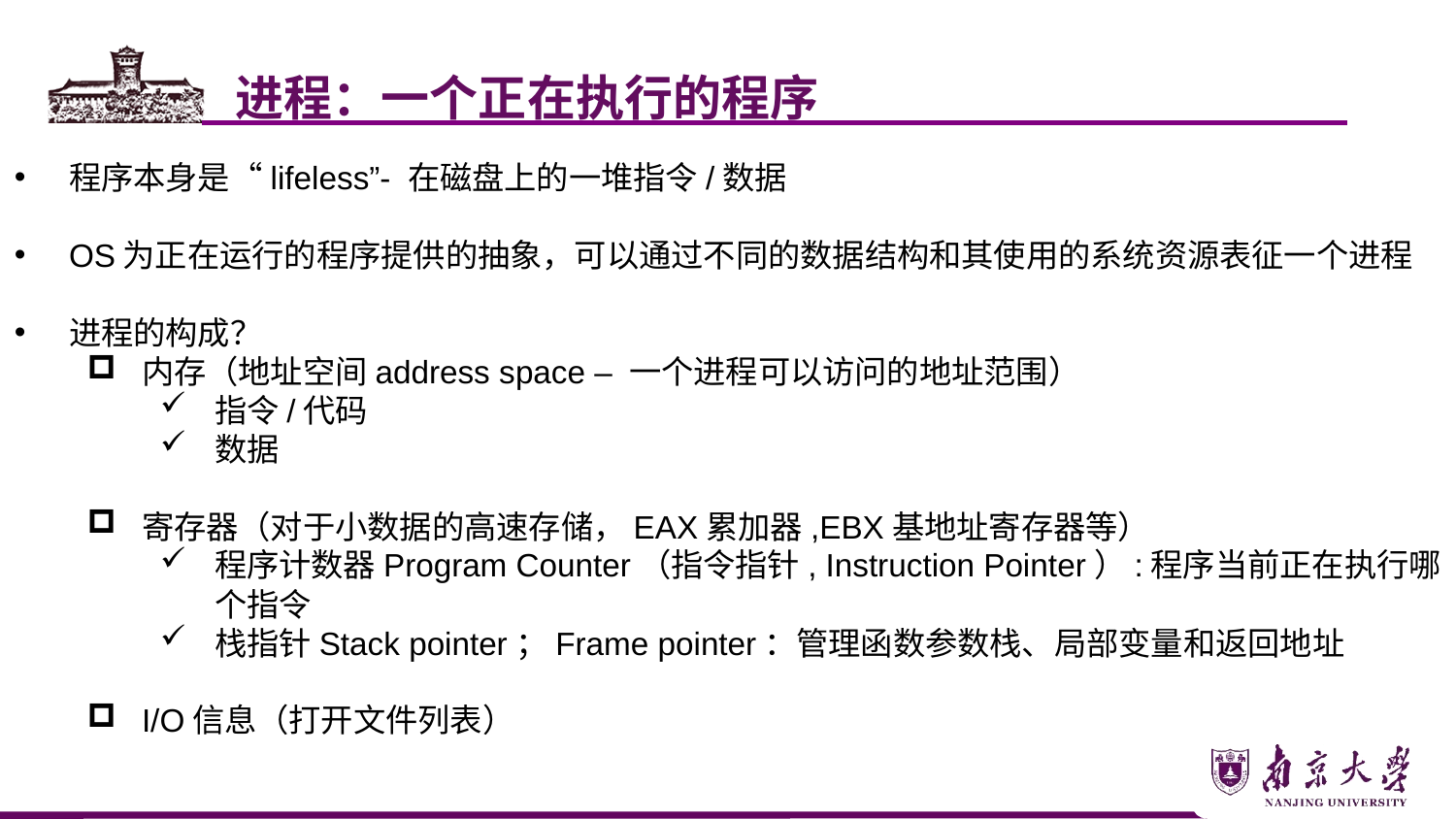

进程：一个正在执行的程序
程序本身是“lifeless”- 在磁盘上的一堆指令/数据

OS为正在运行的程序提供的抽象，可以通过不同的数据结构和其使用的系统资源表征一个进程

进程的构成？
内存（地址空间address space – 一个进程可以访问的地址范围）
指令/代码
数据

寄存器（对于小数据的高速存储，EAX累加器,EBX基地址寄存器等）
程序计数器Program Counter（指令指针, Instruction Pointer）:程序当前正在执行哪个指令
栈指针Stack pointer；Frame pointer：管理函数参数栈、局部变量和返回地址

I/O信息（打开文件列表）